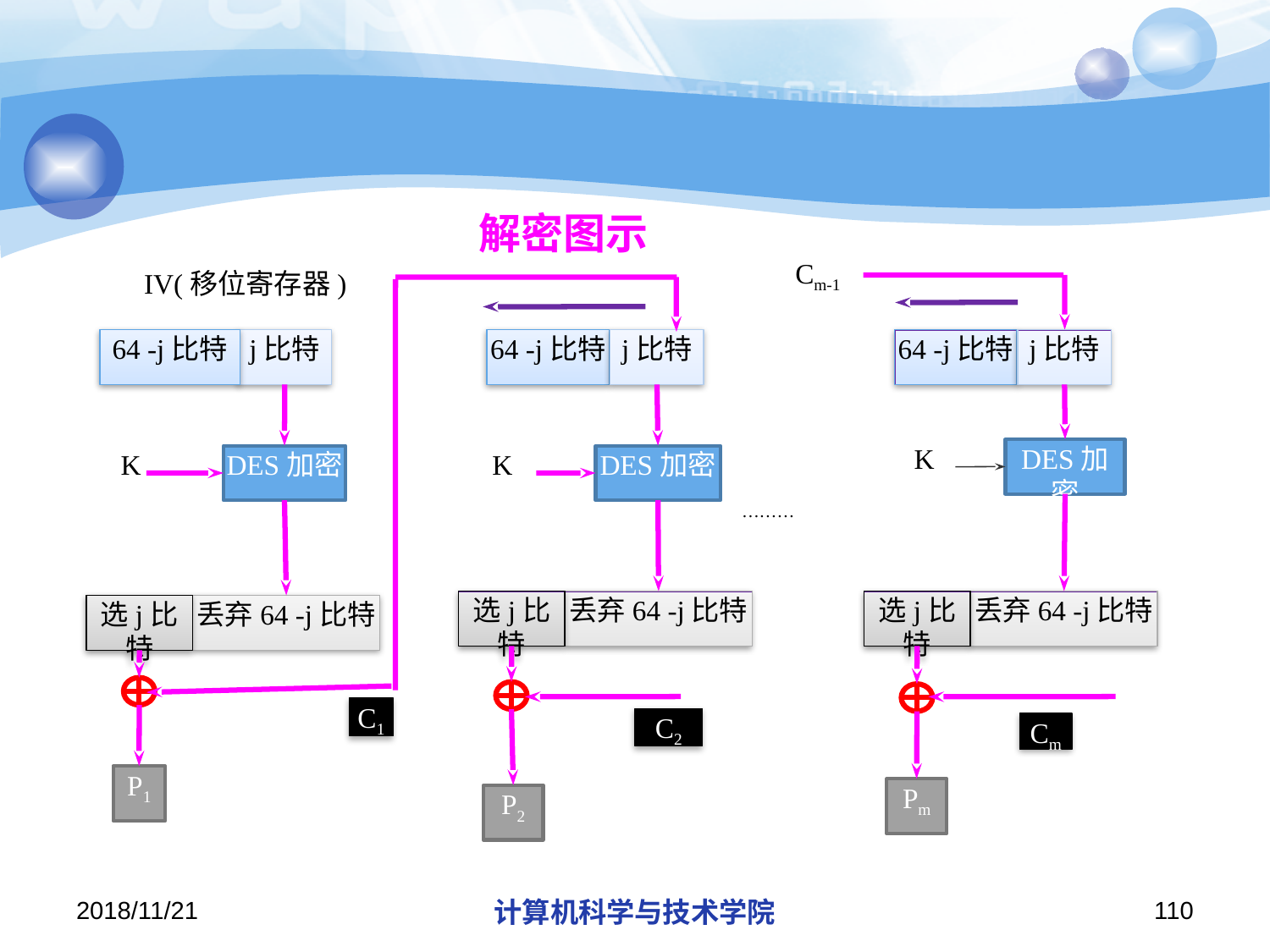

#
解密图示

Cm-1
IV(移位寄存器)

64 -j比特
j比特
64 -j比特
j比特
64 -j比特
j比特
K
DES加密
K
DES加密
K
DES加密
………
选j比特
丢弃64 -j比特
选j比特
丢弃64 -j比特
选j比特
丢弃64 -j比特

C1
C2
Cm
P1
Pm
P2
2018/11/21
计算机科学与技术学院
110